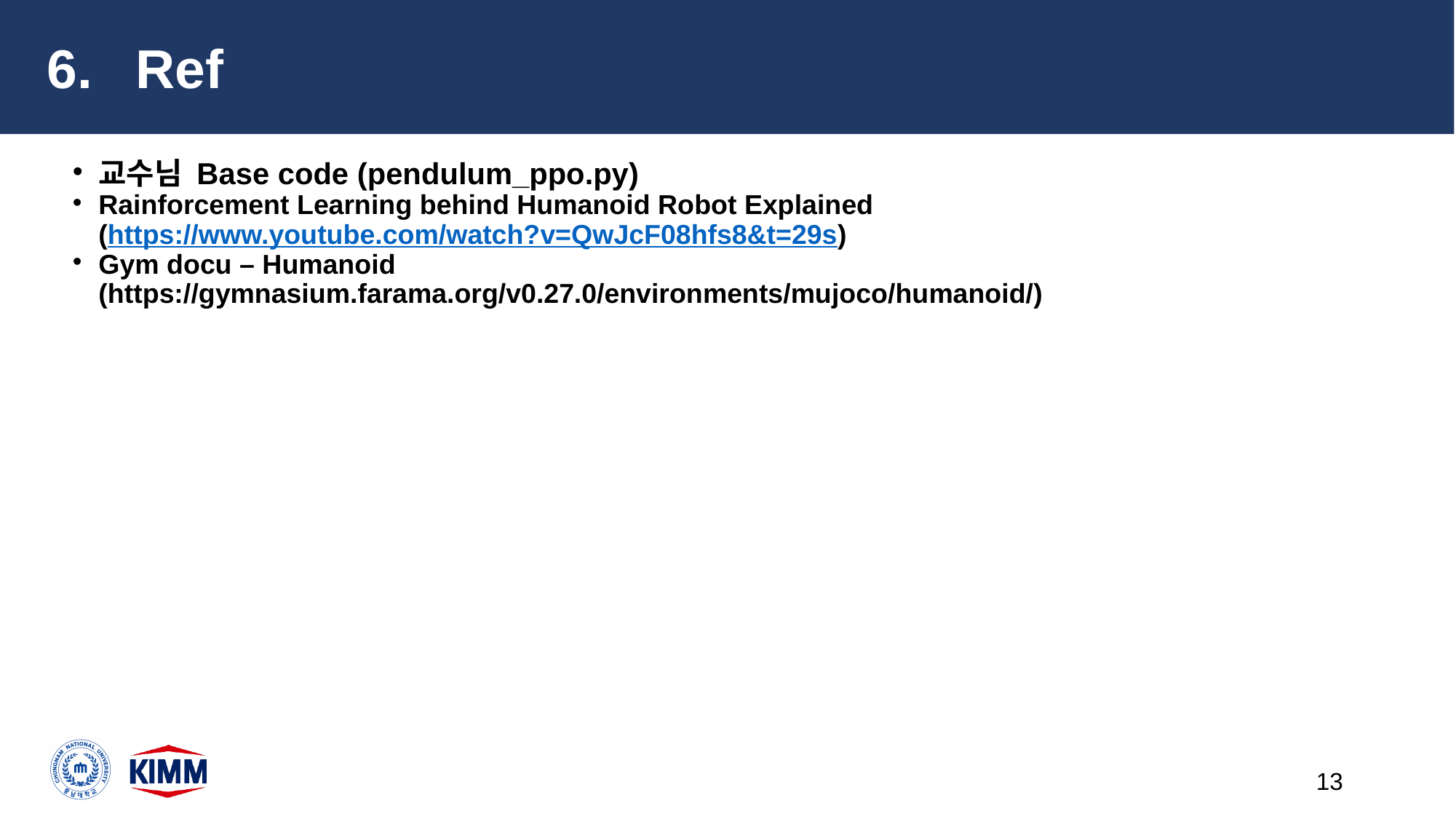

Ref

교수님 Base code (pendulum_ppo.py)
Rainforcement Learning behind Humanoid Robot Explained
(https://www.youtube.com/watch?v=QwJcF08hfs8&t=29s)
Gym docu – Humanoid (https://gymnasium.farama.org/v0.27.0/environments/mujoco/humanoid/)

13